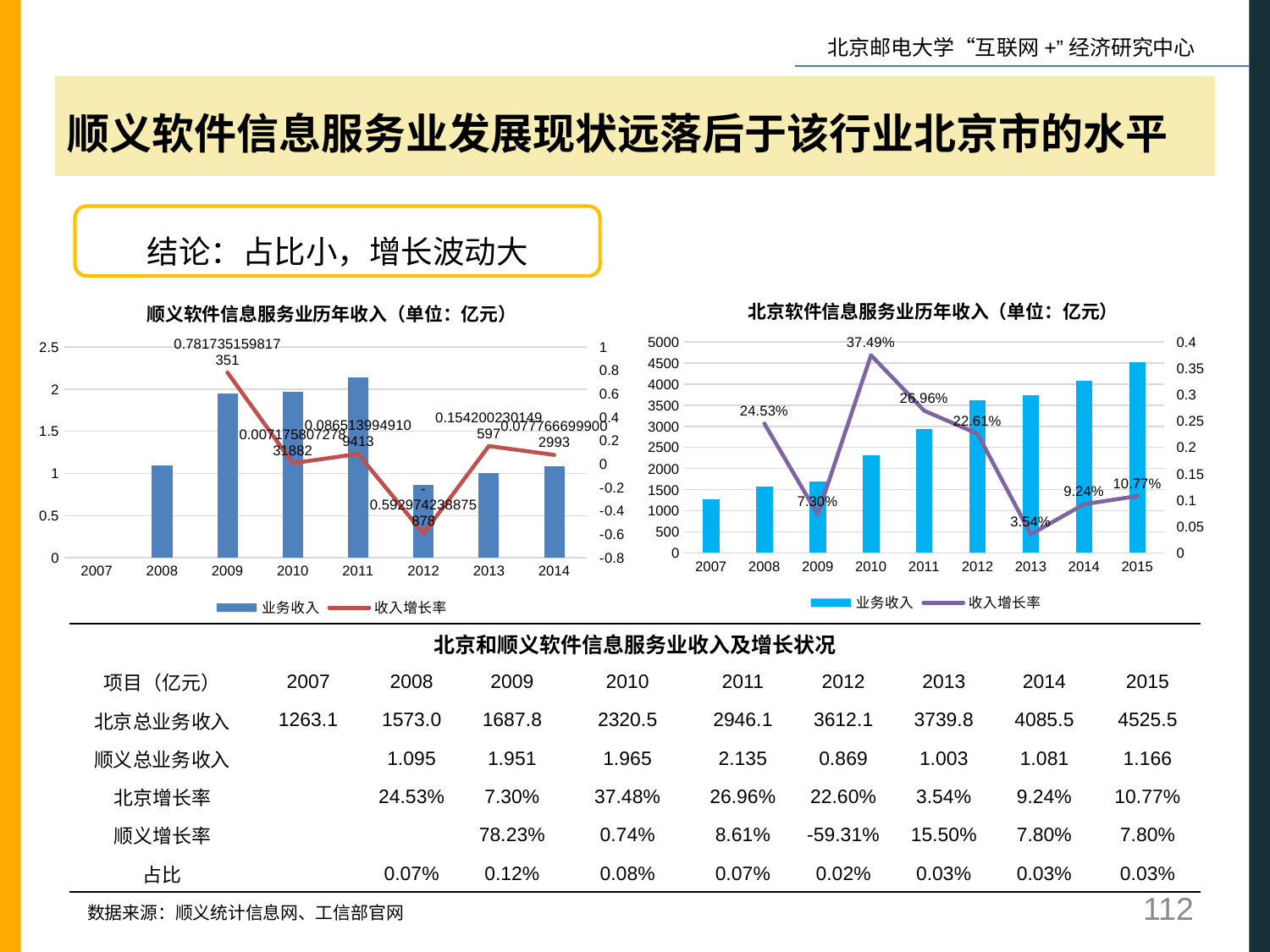

顺义软件信息服务业发展现状远落后于该行业北京市的水平
结论：占比小，增长波动大

### Chart: 北京软件信息服务业历年收入（单位：亿元）

| Category |  |  |
|---|---|---|
| 2007 | 1263.1 | None |
| 2008 | 1572.9 | 0.245269574855514 |
| 2009 | 1687.8 | 0.0730497806599274 |
| 2010 | 2320.5 | 0.3748666903661572 |
| 2011 | 2946.1 | 0.2695970695970701 |
| 2012 | 3612.1 | 0.22606157292692 |
| 2013 | 3739.8 | 0.035353395531685206 |
| 2014 | 4085.5 | 0.09243809829402644 |
| 2015 | 4525.5 | 0.10769795618651304 |

### Chart: 顺义软件信息服务业历年收入（单位：亿元）

| Category |  |  |
|---|---|---|
| 2007 | None | None |
| 2008 | 1.095 | None |
| 2009 | 1.951 | 0.7817351598173508 |
| 2010 | 1.965 | 0.00717580727831882 |
| 2011 | 2.135 | 0.08651399491094128 |
| 2012 | 0.8690000000000002 | -0.5929742388758782 |
| 2013 | 1.0029999999999994 | 0.1542002301495971 |
| 2014 | 1.081 | 0.07776669990029926 |
| 北京和顺义软件信息服务业收入及增长状况 |  |  |  |  |  |  |  |  |  |
| --- | --- | --- | --- | --- | --- | --- | --- | --- | --- |
| 项目（亿元） | 2007 | 2008 | 2009 | 2010 | 2011 | 2012 | 2013 | 2014 | 2015 |
| 北京总业务收入 | 1263.1 | 1573.0 | 1687.8 | 2320.5 | 2946.1 | 3612.1 | 3739.8 | 4085.5 | 4525.5 |
| 顺义总业务收入 |  | 1.095 | 1.951 | 1.965 | 2.135 | 0.869 | 1.003 | 1.081 | 1.166 |
| 北京增长率 |  | 24.53% | 7.30% | 37.48% | 26.96% | 22.60% | 3.54% | 9.24% | 10.77% |
| 顺义增长率 |  |  | 78.23% | 0.74% | 8.61% | -59.31% | 15.50% | 7.80% | 7.80% |
| 占比 |  | 0.07% | 0.12% | 0.08% | 0.07% | 0.02% | 0.03% | 0.03% | 0.03% |
112
数据来源：顺义统计信息网、工信部官网